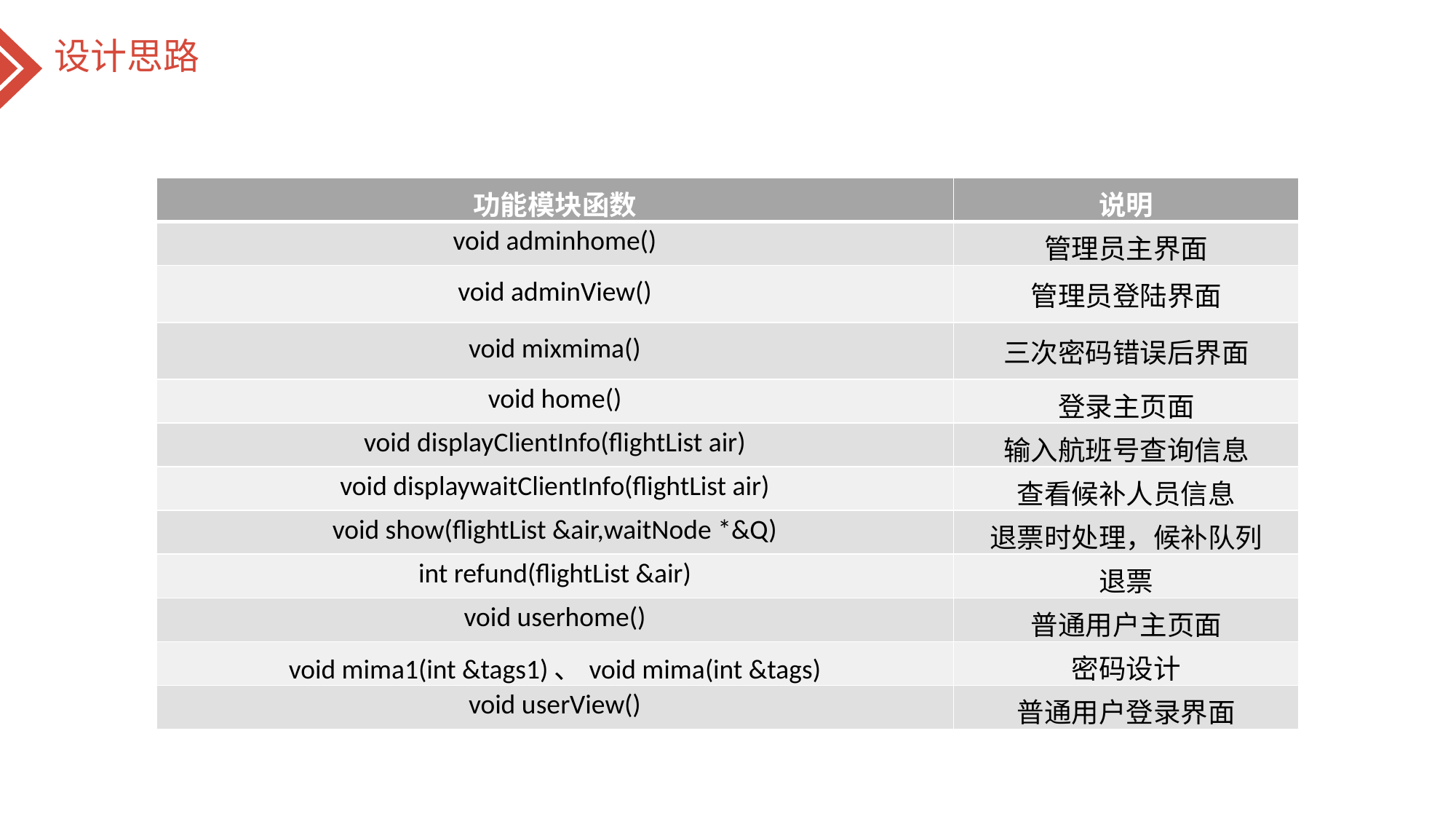

设计思路
| 功能模块函数 | 说明 |
| --- | --- |
| void adminhome() | 管理员主界面 |
| void adminView() | 管理员登陆界面 |
| void mixmima() | 三次密码错误后界面 |
| void home() | 登录主页面 |
| void displayClientInfo(flightList air) | 输入航班号查询信息 |
| void displaywaitClientInfo(flightList air) | 查看候补人员信息 |
| void show(flightList &air,waitNode \*&Q) | 退票时处理，候补队列 |
| int refund(flightList &air) | 退票 |
| void userhome() | 普通用户主页面 |
| void mima1(int &tags1)、void mima(int &tags) | 密码设计 |
| void userView() | 普通用户登录界面 |